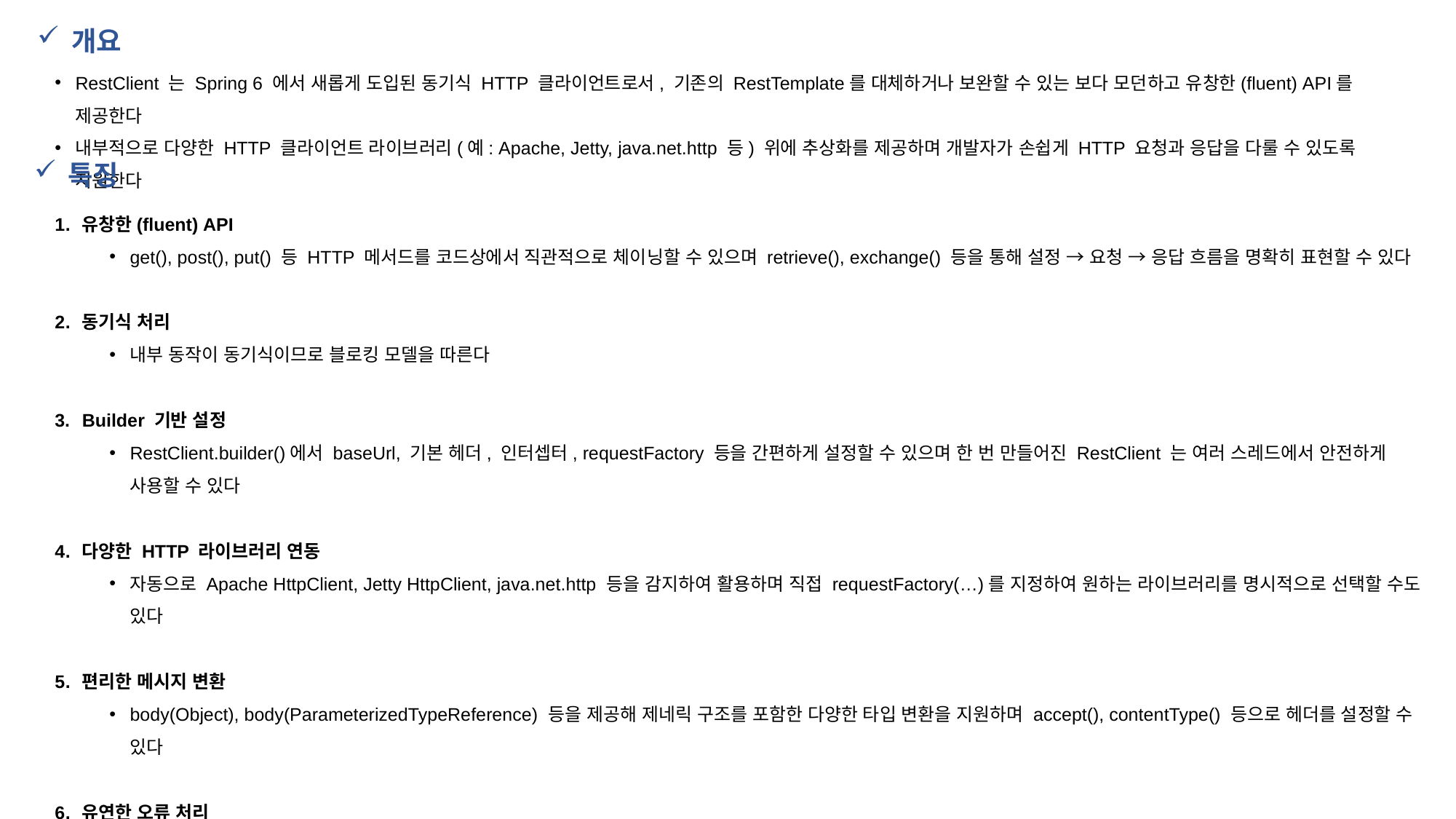

개요
RestClient 는 Spring 6 에서 새롭게 도입된 동기식 HTTP 클라이언트로서, 기존의 RestTemplate를 대체하거나 보완할 수 있는 보다 모던하고 유창한(fluent) API를 제공한다
내부적으로 다양한 HTTP 클라이언트 라이브러리(예: Apache, Jetty, java.net.http 등) 위에 추상화를 제공하며 개발자가 손쉽게 HTTP 요청과 응답을 다룰 수 있도록 지원한다
특징
유창한(fluent) API
get(), post(), put() 등 HTTP 메서드를 코드상에서 직관적으로 체이닝할 수 있으며 retrieve(), exchange() 등을 통해 설정 → 요청 → 응답 흐름을 명확히 표현할 수 있다

동기식 처리
내부 동작이 동기식이므로 블로킹 모델을 따른다

Builder 기반 설정
RestClient.builder()에서 baseUrl, 기본 헤더, 인터셉터, requestFactory 등을 간편하게 설정할 수 있으며 한 번 만들어진 RestClient 는 여러 스레드에서 안전하게 사용할 수 있다

다양한 HTTP 라이브러리 연동
자동으로 Apache HttpClient, Jetty HttpClient, java.net.http 등을 감지하여 활용하며 직접 requestFactory(…)를 지정하여 원하는 라이브러리를 명시적으로 선택할 수도 있다

편리한 메시지 변환
body(Object), body(ParameterizedTypeReference) 등을 제공해 제네릭 구조를 포함한 다양한 타입 변환을 지원하며 accept(), contentType() 등으로 헤더를 설정할 수 있다

유연한 오류 처리
4xx, 5xx 상태 코드를 받으면 기본적으로 RestClientException 계열 예외를 던지지만, onStatus()를 사용해 특정 상태 코드에 대한 맞춤 예외 처리가 가능합니다.
exchange() 메서드를 사용하면 요청과 응답을 더 세밀하게 다루면서 상태 코드별로 직접 처리를 구성할 수 있습니다.